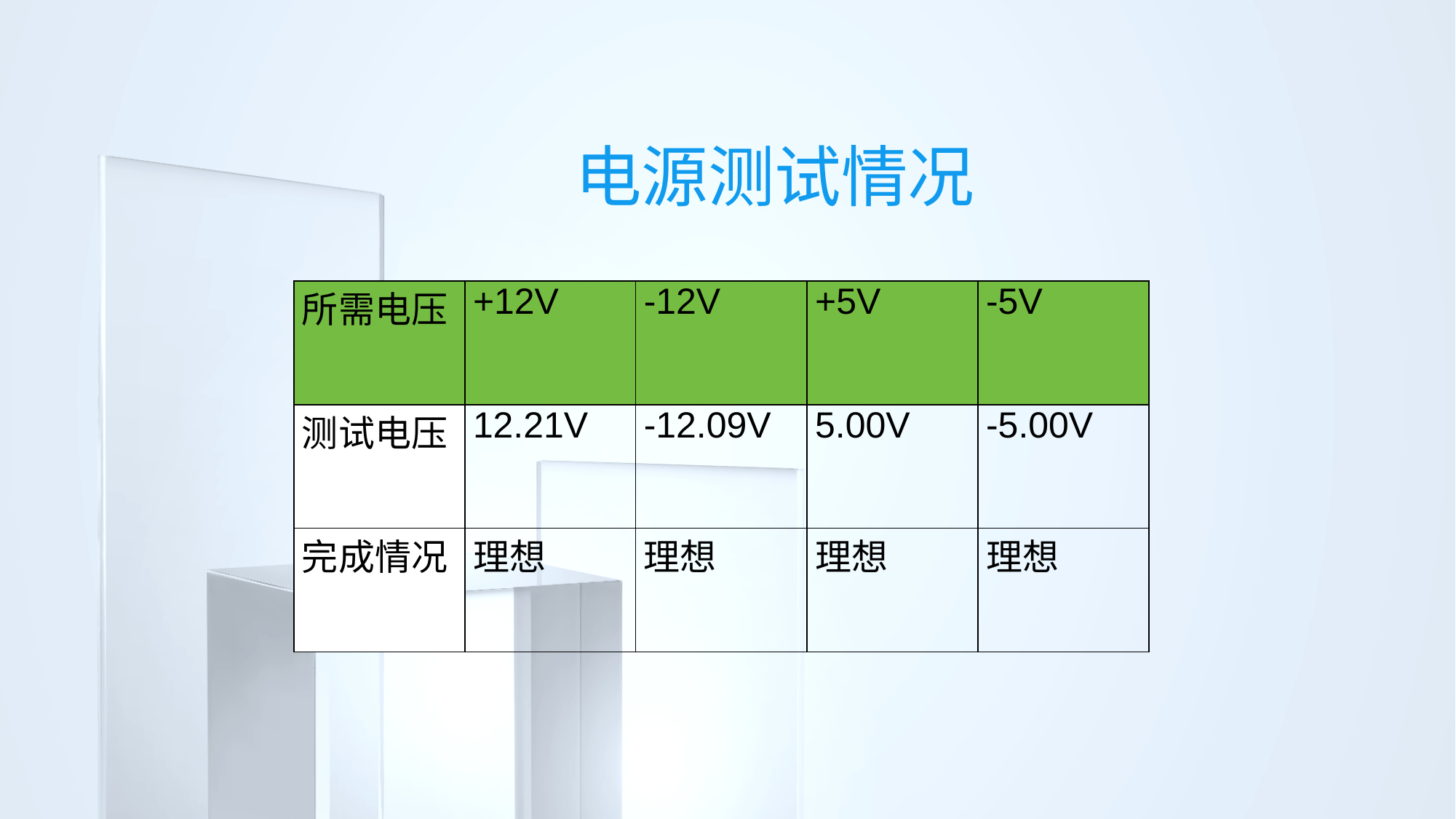

电源测试情况
| 所需电压 | +12V | -12V | +5V | -5V |
| --- | --- | --- | --- | --- |
| 测试电压 | 12.21V | -12.09V | 5.00V | -5.00V |
| 完成情况 | 理想 | 理想 | 理想 | 理想 |